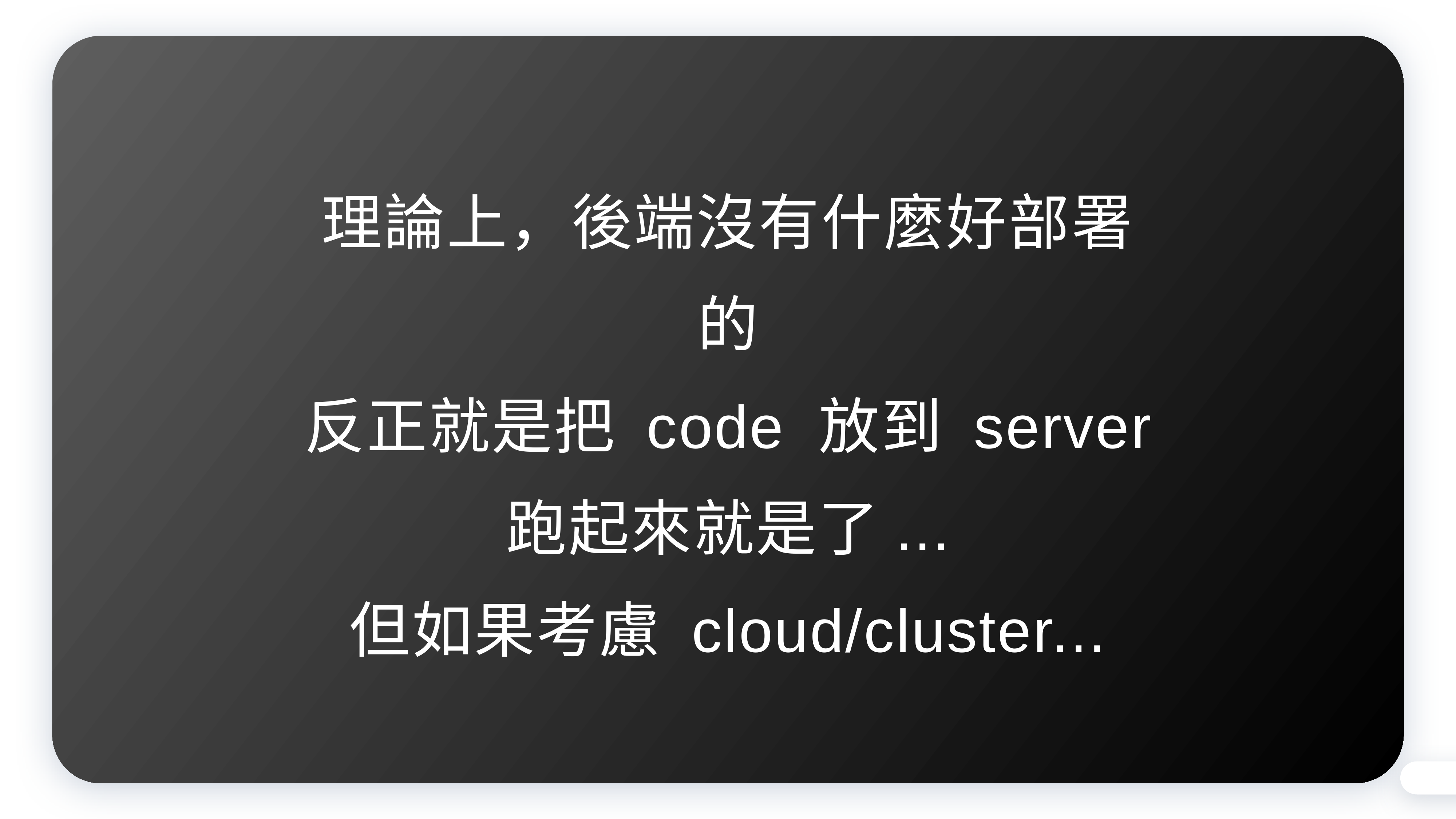

理論上，後端沒有什麼好部署的
反正就是把 code 放到 server
跑起來就是了...
但如果考慮 cloud/cluster...
53